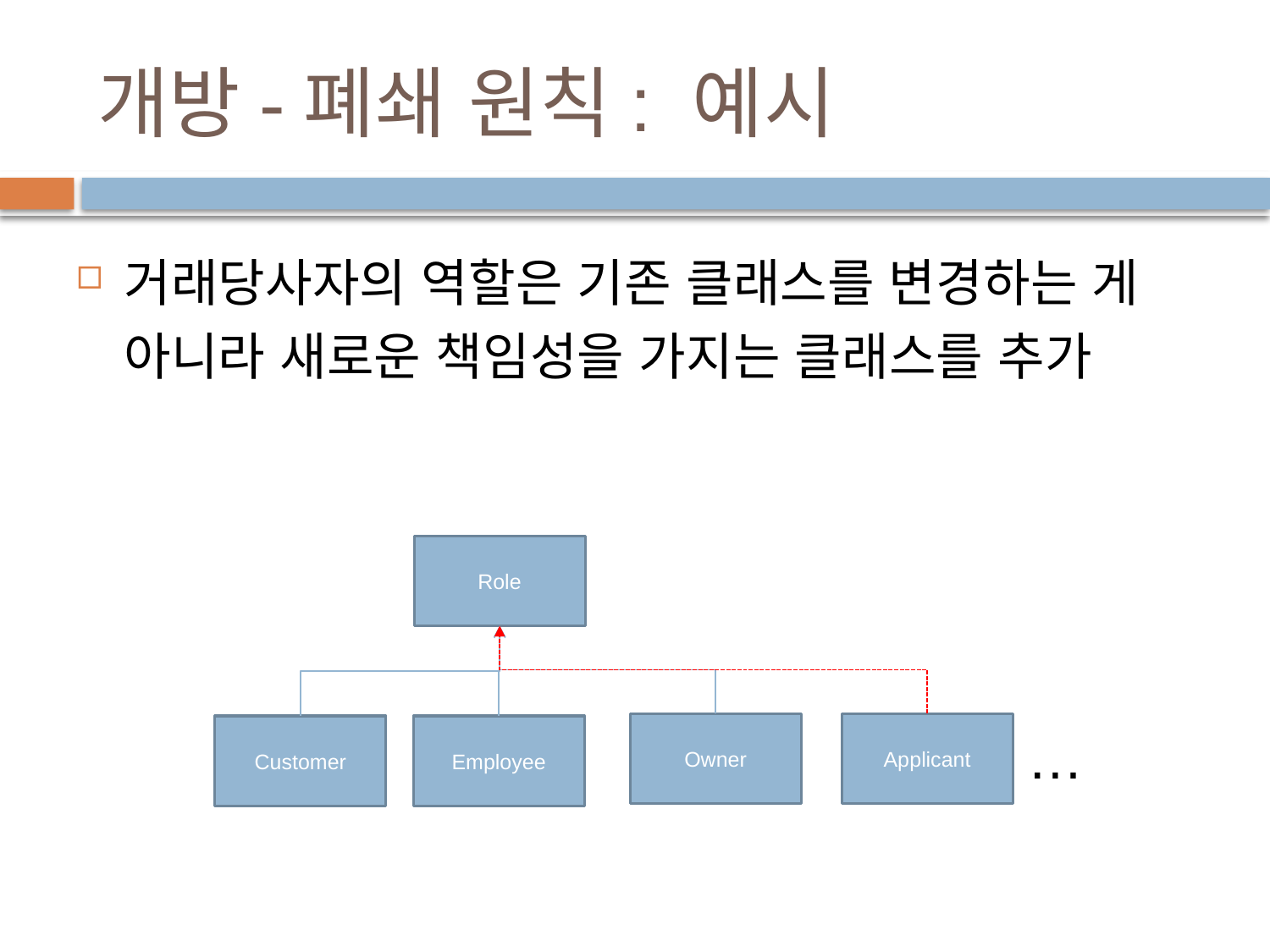

# 개방-폐쇄 원칙: 예시
거래당사자의 역할은 기존 클래스를 변경하는 게 아니라 새로운 책임성을 가지는 클래스를 추가
Role
Owner
Applicant
Customer
…
Employee